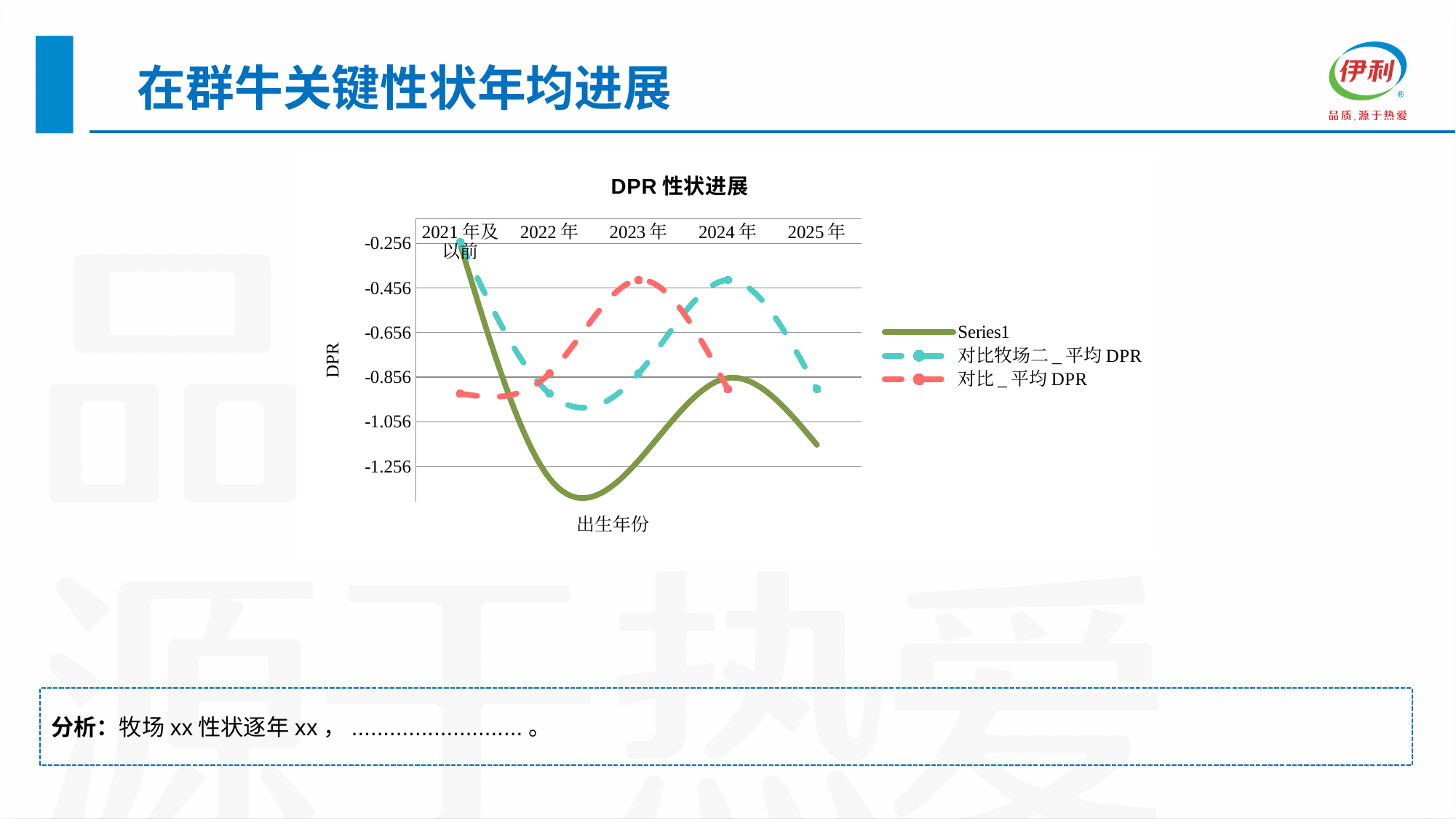

在群牛关键性状年均进展

### Chart: DPR性状进展

| Category |  | 对比牧场二_平均DPR | 对比_平均DPR |
|---|---|---|---|
| 2021年及以前 | -0.26 | -0.25 | -0.93 |
| 2022年 | -1.31 | -0.93 | -0.84 |
| 2023年 | -1.23 | -0.84 | -0.42 |
| 2024年 | -0.86 | -0.42 | -0.91 |
| 2025年 | -1.16 | -0.91 | None |
分析：牧场xx性状逐年xx，...........................。